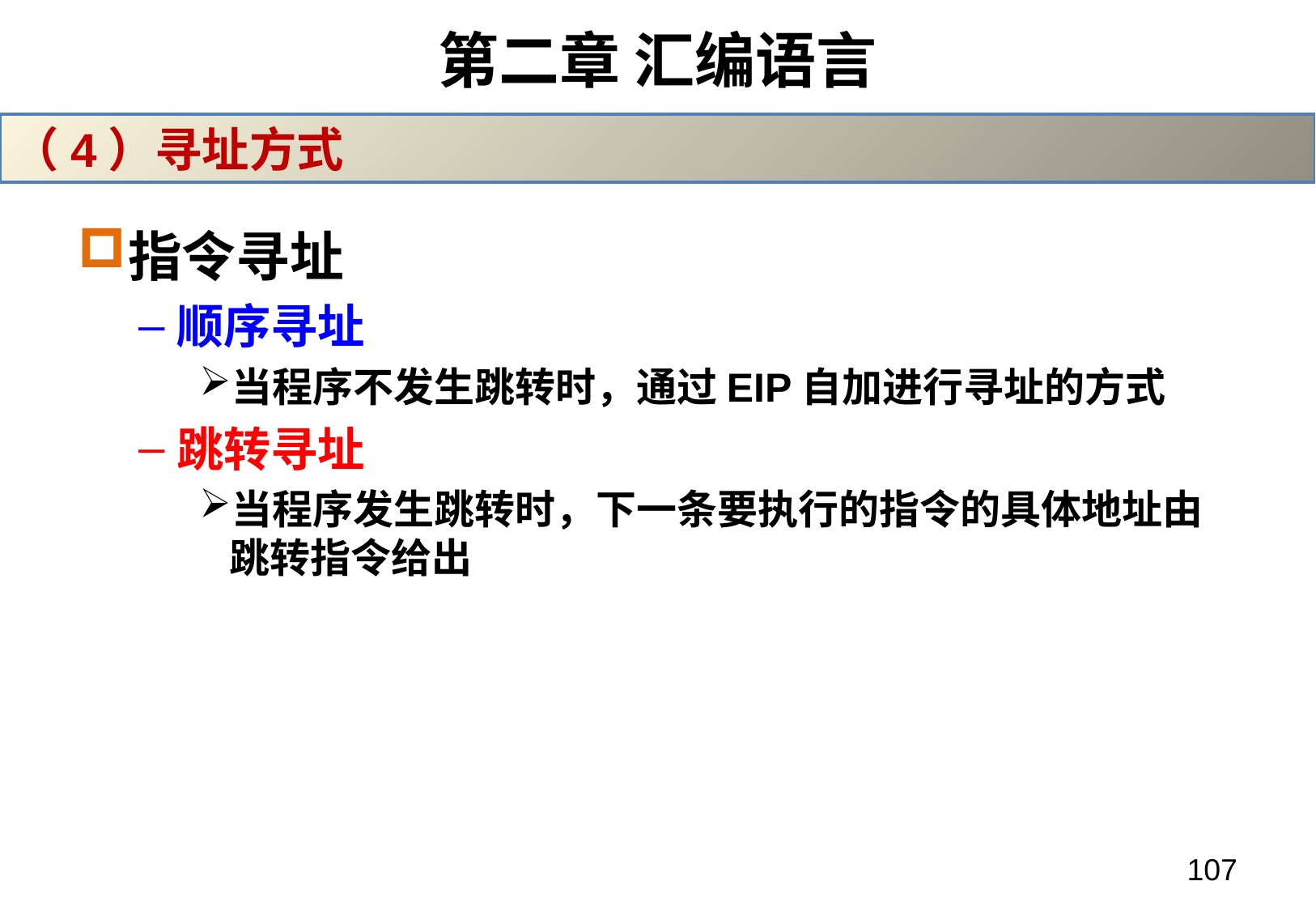

# 第二章 汇编语言
（4）寻址方式
指令寻址
顺序寻址
当程序不发生跳转时，通过EIP自加进行寻址的方式
跳转寻址
当程序发生跳转时，下一条要执行的指令的具体地址由跳转指令给出
107